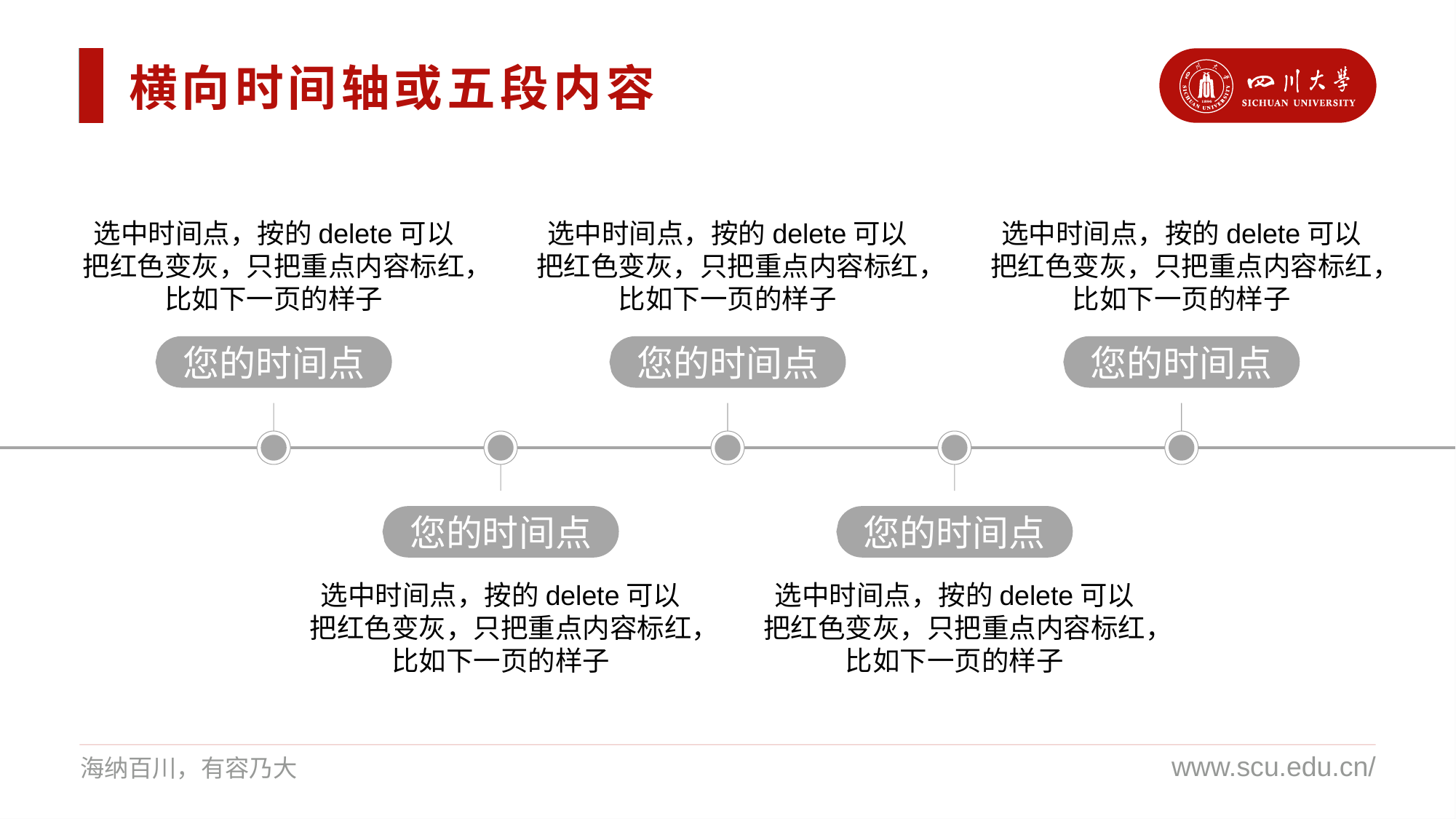

横向时间轴或五段内容
选中时间点，按的delete可以把红色变灰，只把重点内容标红，比如下一页的样子
选中时间点，按的delete可以把红色变灰，只把重点内容标红，比如下一页的样子
选中时间点，按的delete可以把红色变灰，只把重点内容标红，比如下一页的样子
您的时间点
您的时间点
您的时间点

您的时间点
您的时间点
选中时间点，按的delete可以把红色变灰，只把重点内容标红，比如下一页的样子
选中时间点，按的delete可以把红色变灰，只把重点内容标红，比如下一页的样子